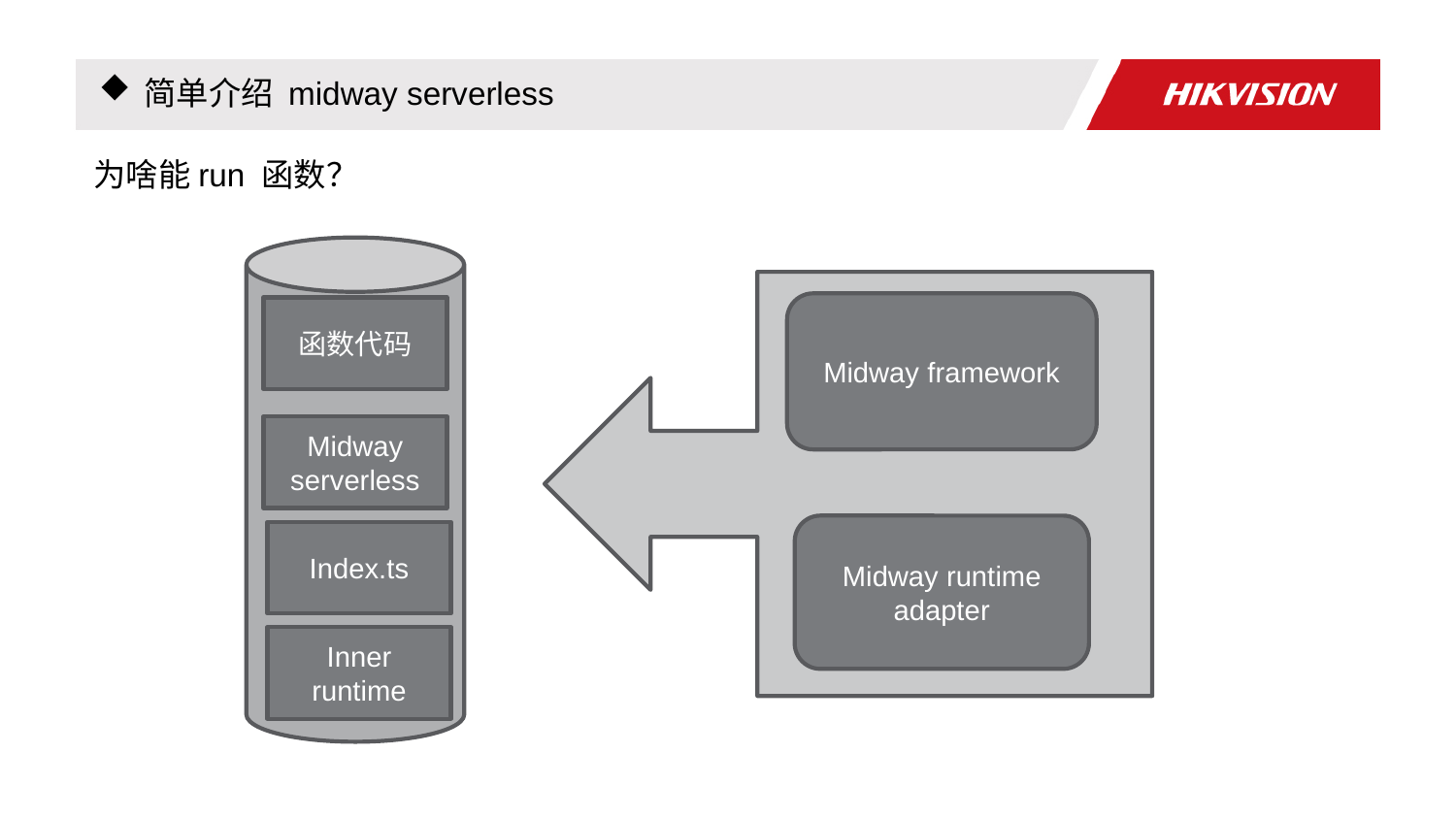

简单介绍 midway serverless
为啥能run 函数？

Midway framework
函数代码
Midway serverless
Midway runtime adapter
Index.ts

Inner runtime